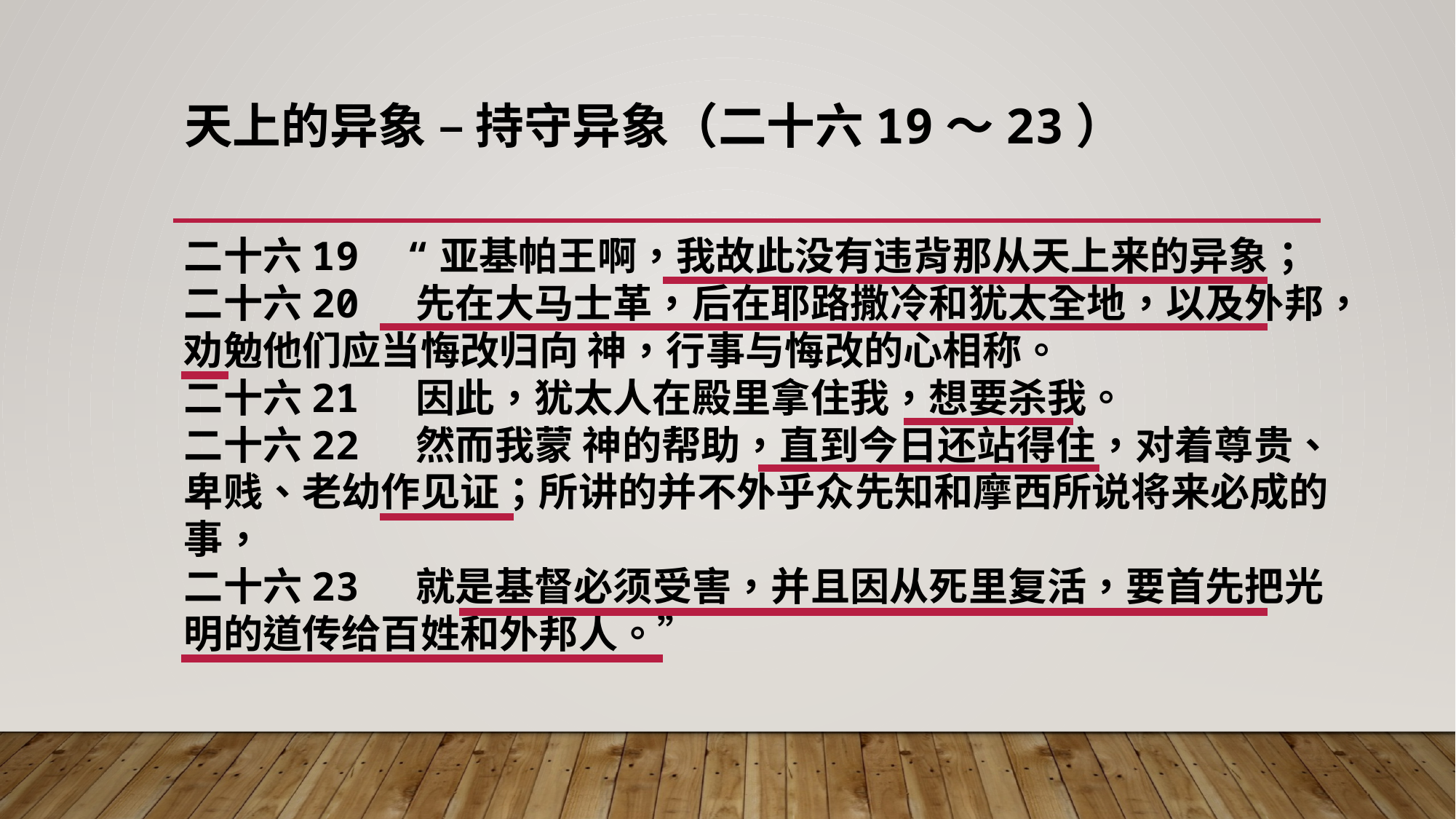

# 天上的异象 – 持守异象（二十六19～23）
二十六19  “亚基帕王啊，我故此没有违背那从天上来的异象；
二十六20  先在大马士革，后在耶路撒冷和犹太全地，以及外邦，劝勉他们应当悔改归向 神，行事与悔改的心相称。
二十六21  因此，犹太人在殿里拿住我，想要杀我。
二十六22  然而我蒙 神的帮助，直到今日还站得住，对着尊贵、卑贱、老幼作见证；所讲的并不外乎众先知和摩西所说将来必成的事，
二十六23  就是基督必须受害，并且因从死里复活，要首先把光明的道传给百姓和外邦人。”